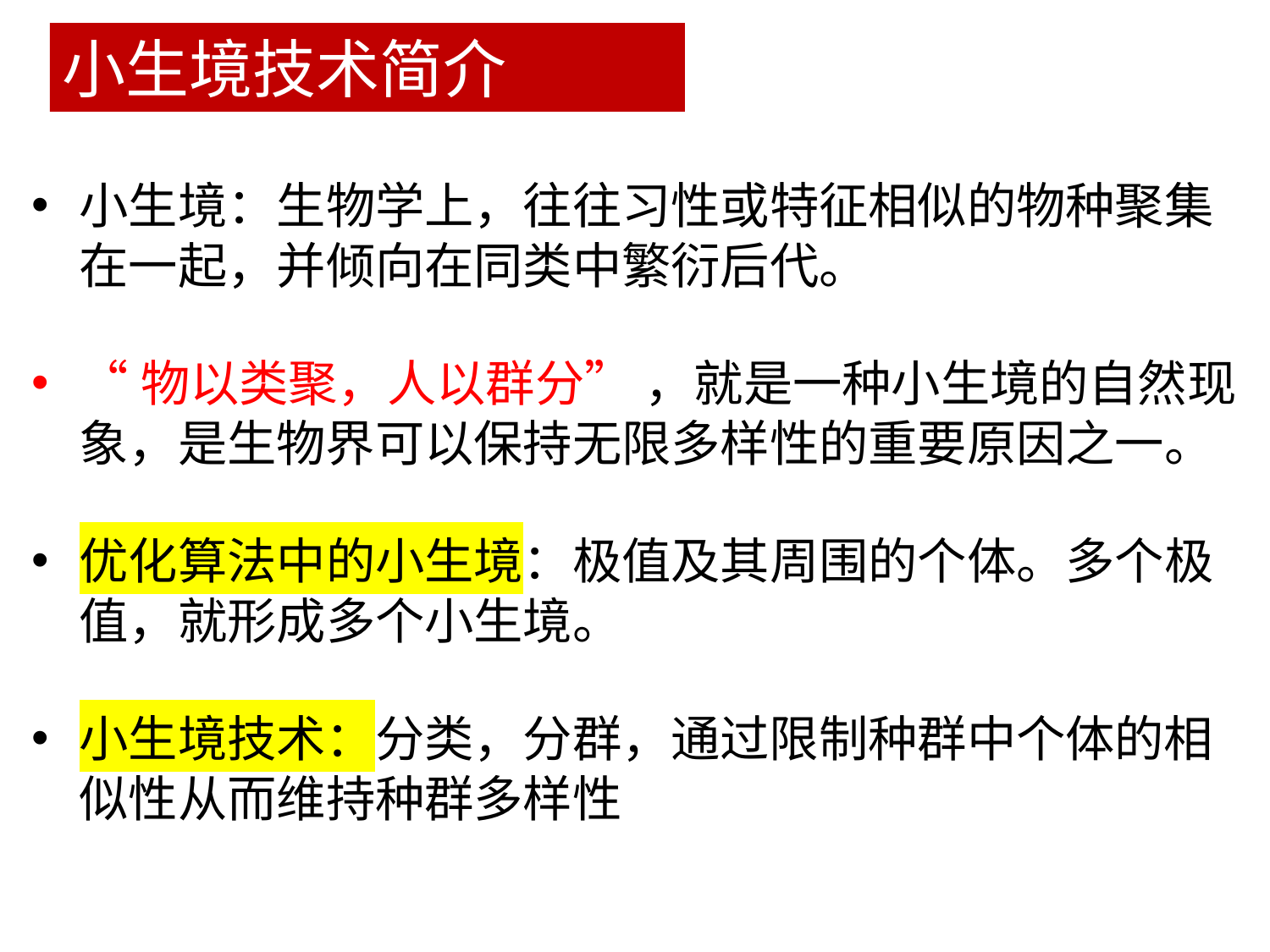

小生境技术简介
小生境：生物学上，往往习性或特征相似的物种聚集在一起，并倾向在同类中繁衍后代。

“物以类聚，人以群分” ，就是一种小生境的自然现象，是生物界可以保持无限多样性的重要原因之一。

优化算法中的小生境：极值及其周围的个体。多个极值，就形成多个小生境。

小生境技术：分类，分群，通过限制种群中个体的相似性从而维持种群多样性